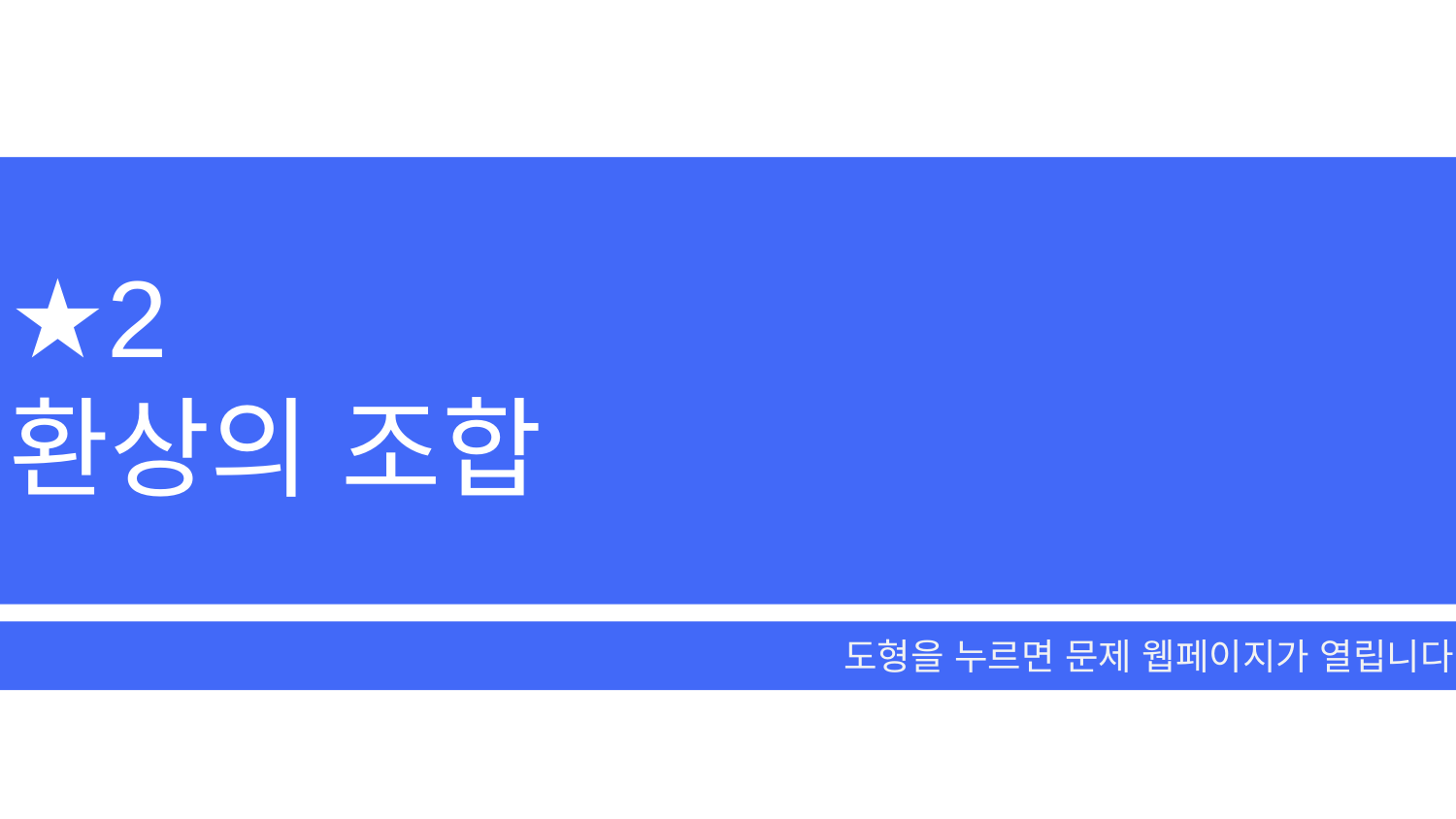

★2
환상의 조합
도형을 누르면 문제 웹페이지가 열립니다